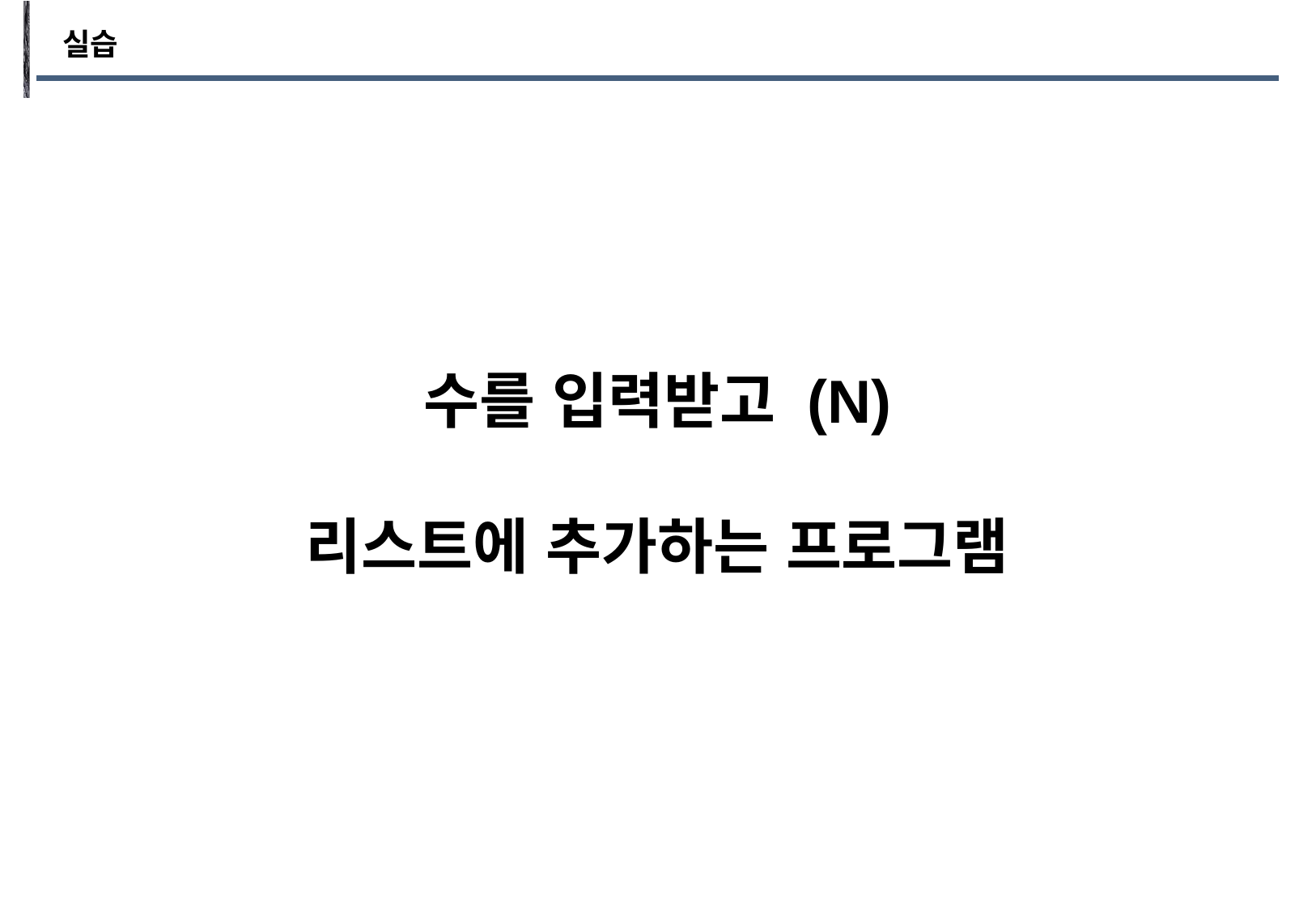

실습

수를 입력받고 (N)

리스트에 추가하는 프로그램